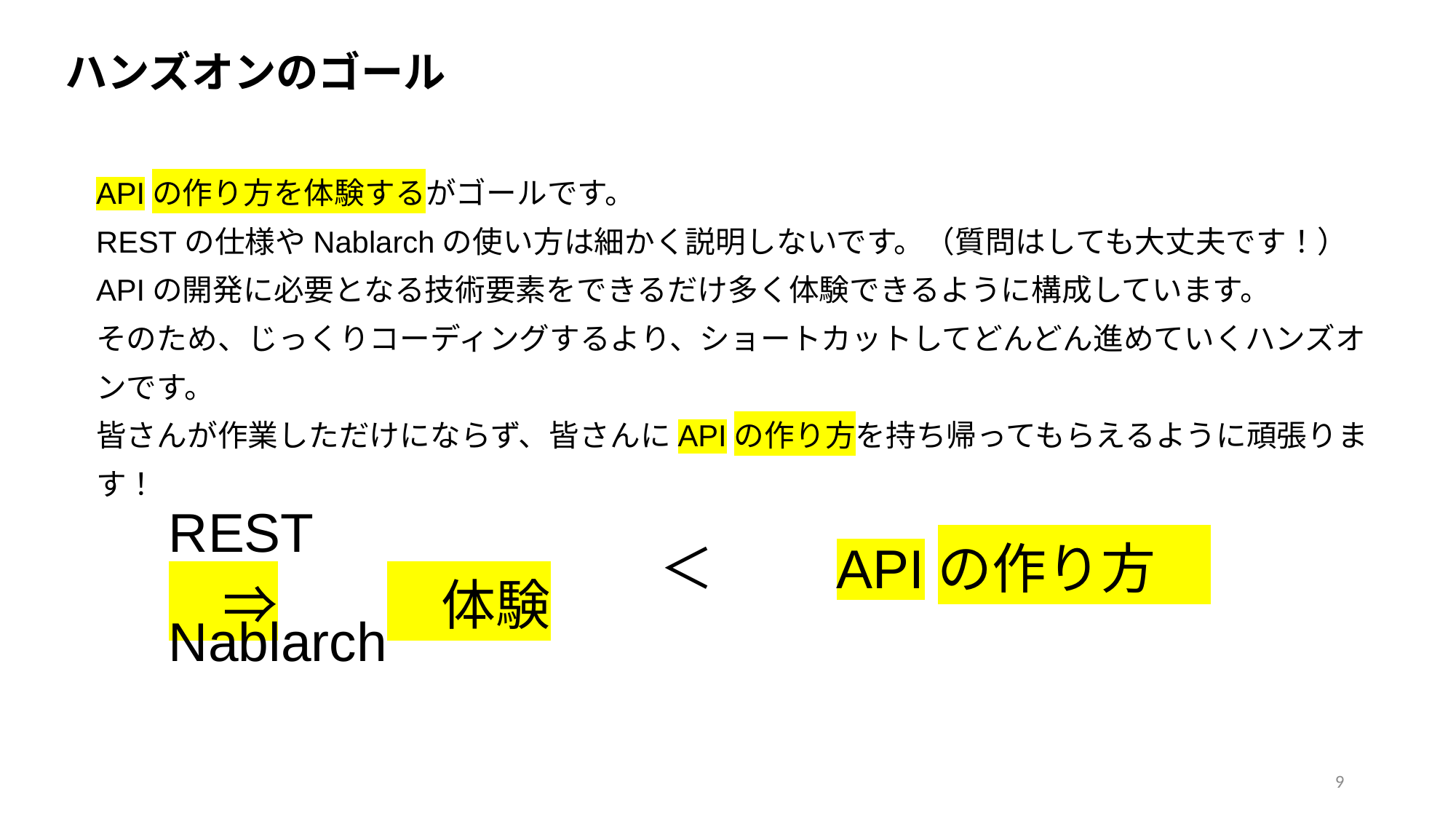

ハンズオンのゴール
APIの作り方を体験するがゴールです。
RESTの仕様やNablarchの使い方は細かく説明しないです。（質問はしても大丈夫です！）
APIの開発に必要となる技術要素をできるだけ多く体験できるように構成しています。
そのため、じっくりコーディングするより、ショートカットしてどんどん進めていくハンズオンです。
皆さんが作業しただけにならず、皆さんにAPIの作り方を持ち帰ってもらえるように頑張ります！
REST
　　　　　　　　　＜　　APIの作り方　　⇒	　体験
Nablarch
9